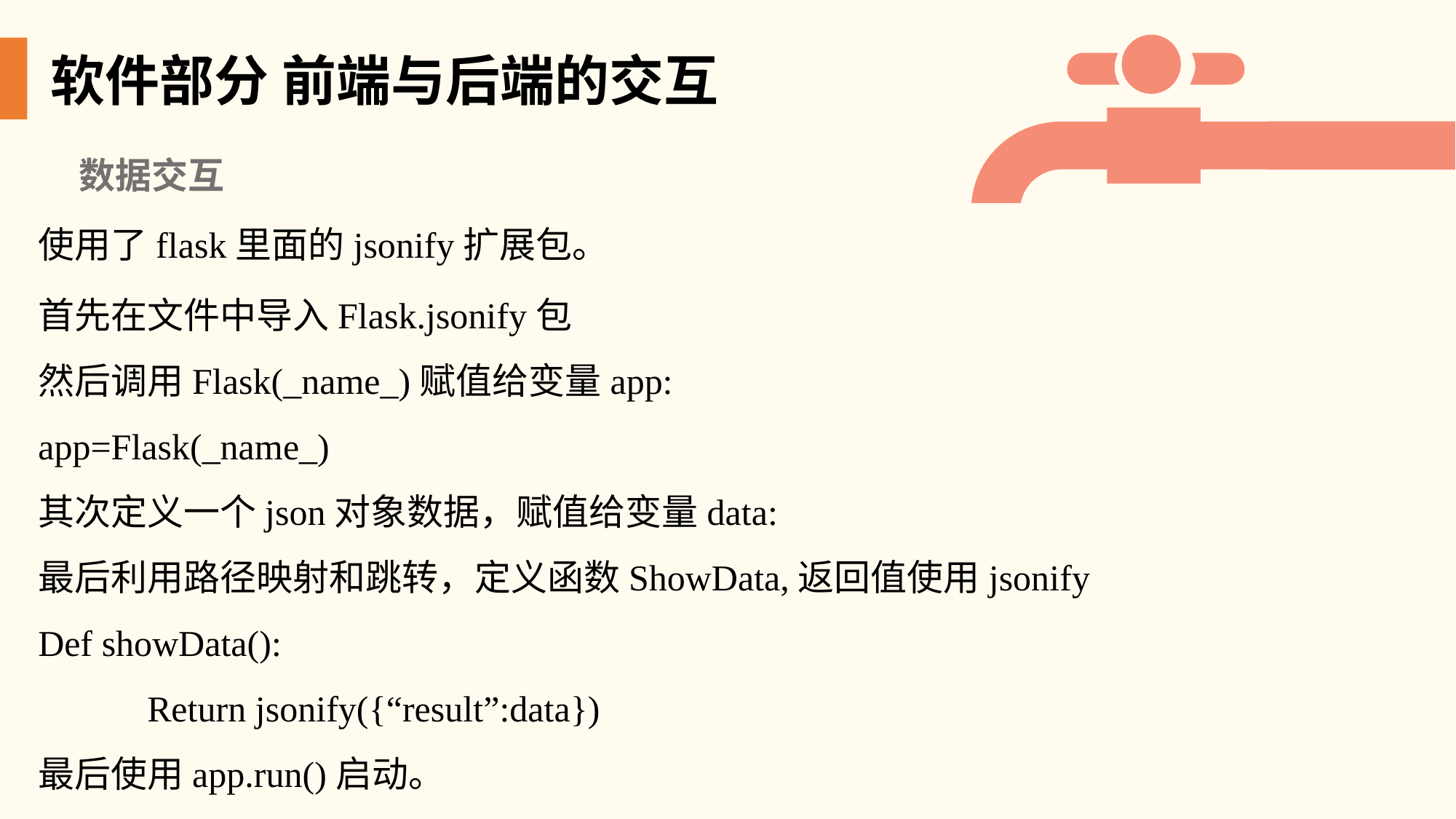

软件部分 前端与后端的交互
数据交互
使用了flask里面的jsonify扩展包。
首先在文件中导入Flask.jsonify包
然后调用Flask(_name_)赋值给变量app:
app=Flask(_name_)
其次定义一个json对象数据，赋值给变量data:
最后利用路径映射和跳转，定义函数ShowData,返回值使用jsonify
Def showData():
	Return jsonify({“result”:data})
最后使用app.run()启动。